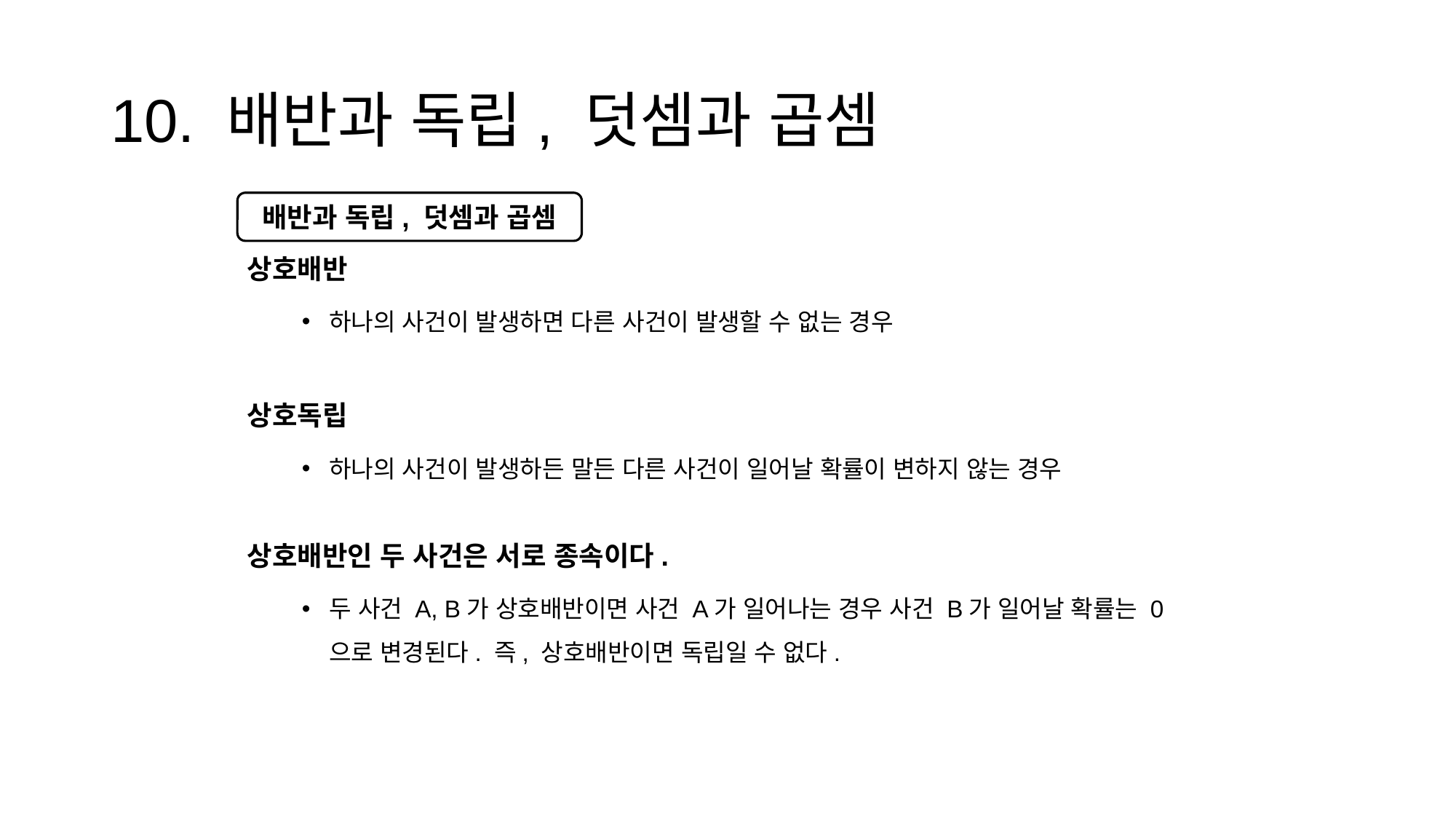

# 10. 배반과 독립, 덧셈과 곱셈

상호배반
하나의 사건이 발생하면 다른 사건이 발생할 수 없는 경우

상호독립
하나의 사건이 발생하든 말든 다른 사건이 일어날 확률이 변하지 않는 경우

상호배반인 두 사건은 서로 종속이다.
두 사건 A, B가 상호배반이면 사건 A가 일어나는 경우 사건 B가 일어날 확률는 0으로 변경된다. 즉, 상호배반이면 독립일 수 없다.

배반과 독립, 덧셈과 곱셈